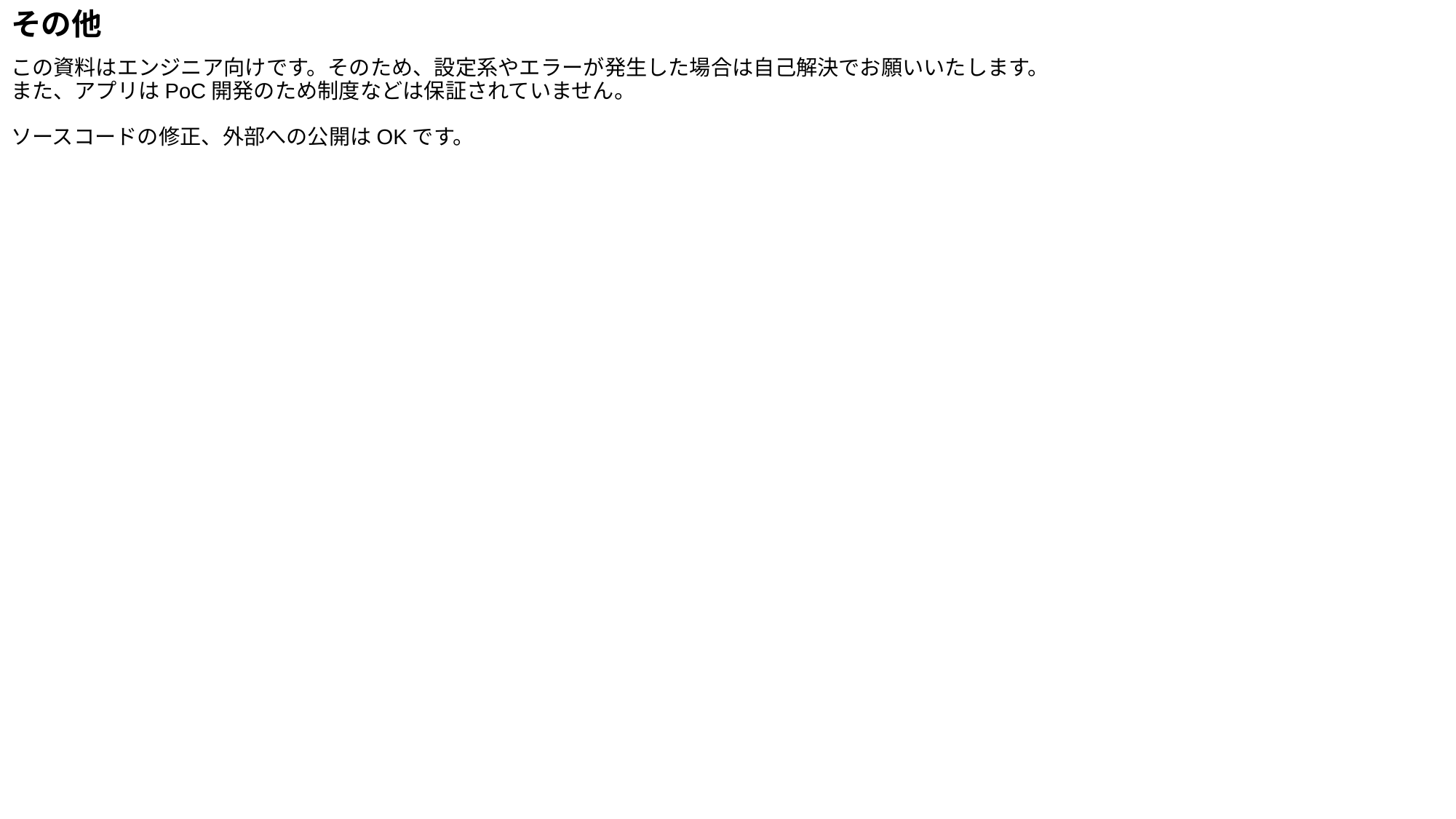

# その他
この資料はエンジニア向けです。そのため、設定系やエラーが発生した場合は自己解決でお願いいたします。
また、アプリはPoC開発のため制度などは保証されていません。

ソースコードの修正、外部への公開はOKです。